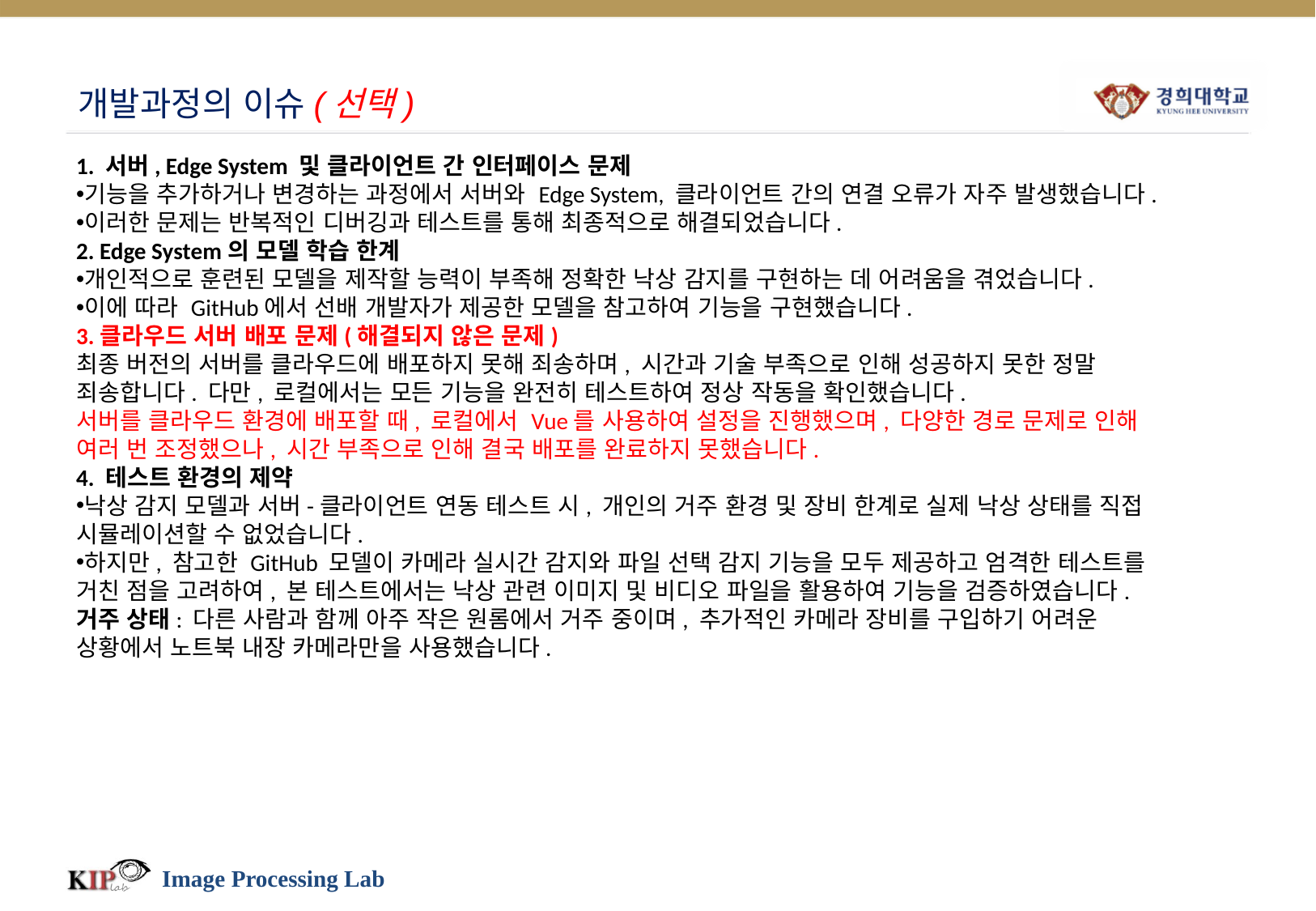

# 개발과정의 이슈(선택)
1. 서버, Edge System 및 클라이언트 간 인터페이스 문제
기능을 추가하거나 변경하는 과정에서 서버와 Edge System, 클라이언트 간의 연결 오류가 자주 발생했습니다.
이러한 문제는 반복적인 디버깅과 테스트를 통해 최종적으로 해결되었습니다.
2. Edge System의 모델 학습 한계
개인적으로 훈련된 모델을 제작할 능력이 부족해 정확한 낙상 감지를 구현하는 데 어려움을 겪었습니다.
이에 따라 GitHub에서 선배 개발자가 제공한 모델을 참고하여 기능을 구현했습니다.
3.클라우드 서버 배포 문제(해결되지 않은 문제)
최종 버전의 서버를 클라우드에 배포하지 못해 죄송하며, 시간과 기술 부족으로 인해 성공하지 못한 정말 죄송합니다. 다만, 로컬에서는 모든 기능을 완전히 테스트하여 정상 작동을 확인했습니다.
서버를 클라우드 환경에 배포할 때, 로컬에서 Vue를 사용하여 설정을 진행했으며, 다양한 경로 문제로 인해 여러 번 조정했으나, 시간 부족으로 인해 결국 배포를 완료하지 못했습니다.
4. 테스트 환경의 제약
낙상 감지 모델과 서버-클라이언트 연동 테스트 시, 개인의 거주 환경 및 장비 한계로 실제 낙상 상태를 직접 시뮬레이션할 수 없었습니다.
하지만, 참고한 GitHub 모델이 카메라 실시간 감지와 파일 선택 감지 기능을 모두 제공하고 엄격한 테스트를 거친 점을 고려하여, 본 테스트에서는 낙상 관련 이미지 및 비디오 파일을 활용하여 기능을 검증하였습니다.
거주 상태: 다른 사람과 함께 아주 작은 원롬에서 거주 중이며, 추가적인 카메라 장비를 구입하기 어려운 상황에서 노트북 내장 카메라만을 사용했습니다.

Image Processing Lab